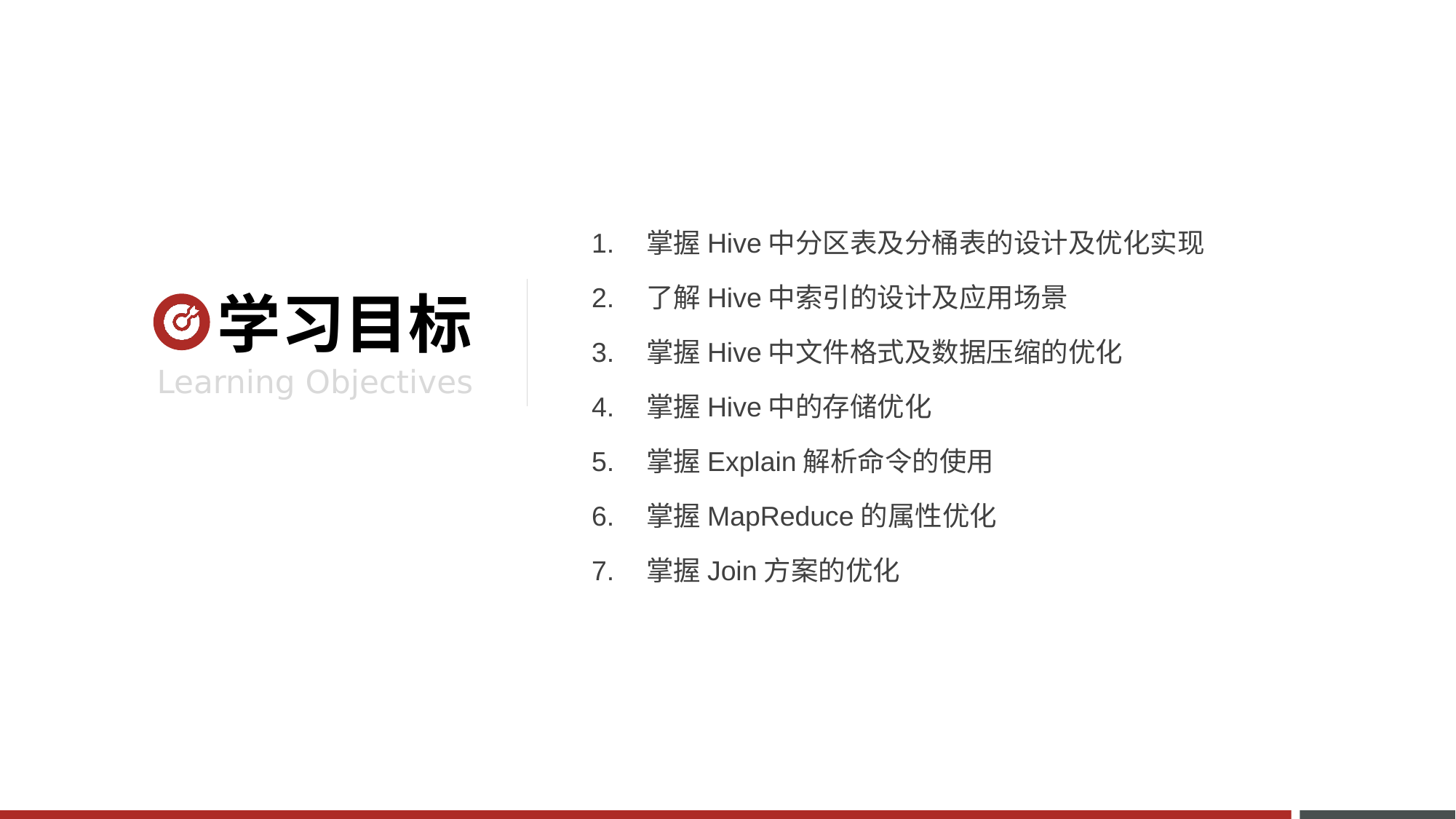

掌握Hive中分区表及分桶表的设计及优化实现
了解Hive中索引的设计及应用场景
掌握Hive中文件格式及数据压缩的优化
掌握Hive中的存储优化
掌握Explain解析命令的使用
掌握MapReduce的属性优化
掌握Join方案的优化